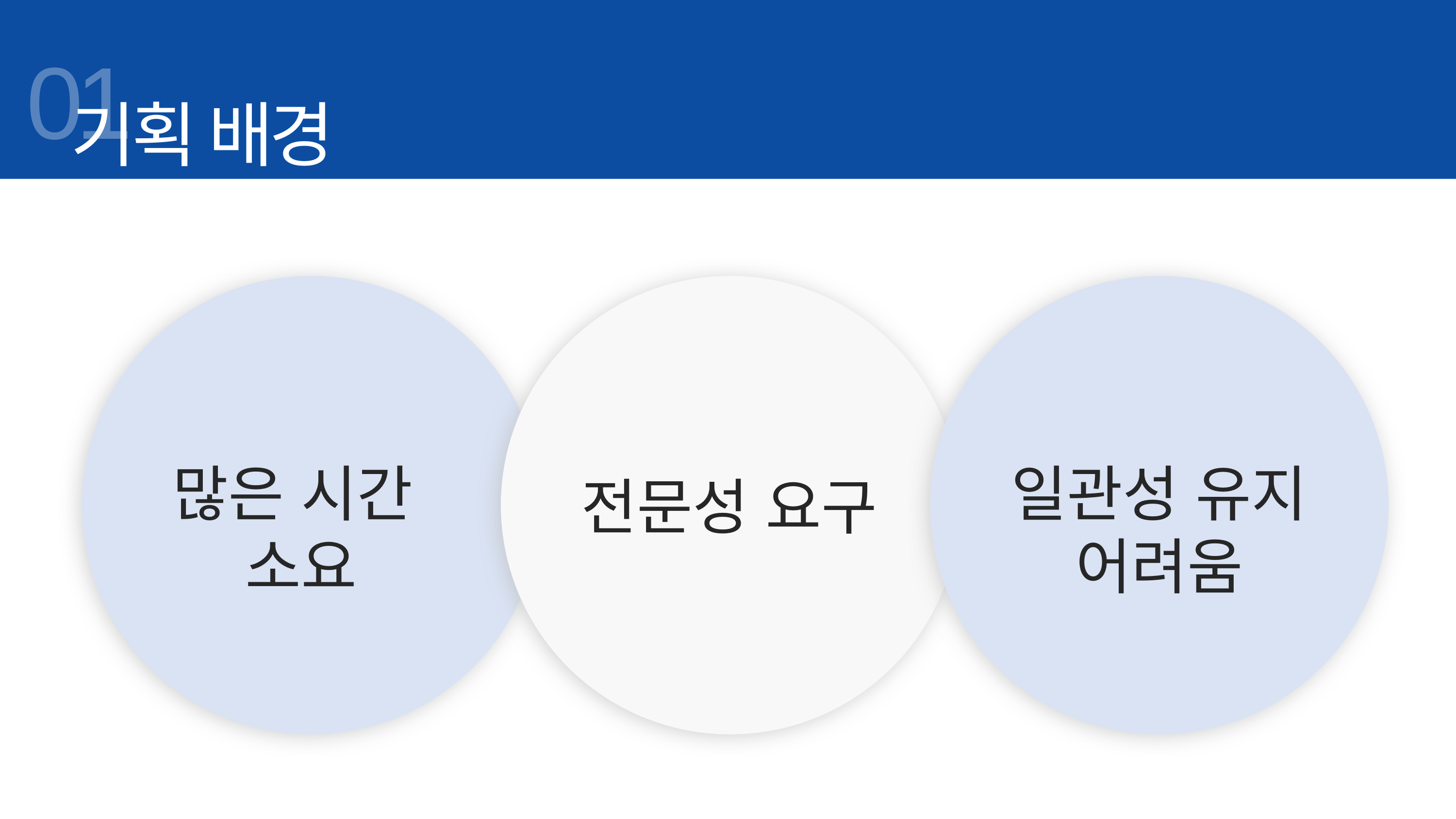

01
기획 배경

많은 시간
소요
일관성 유지 어려움
전문성 요구